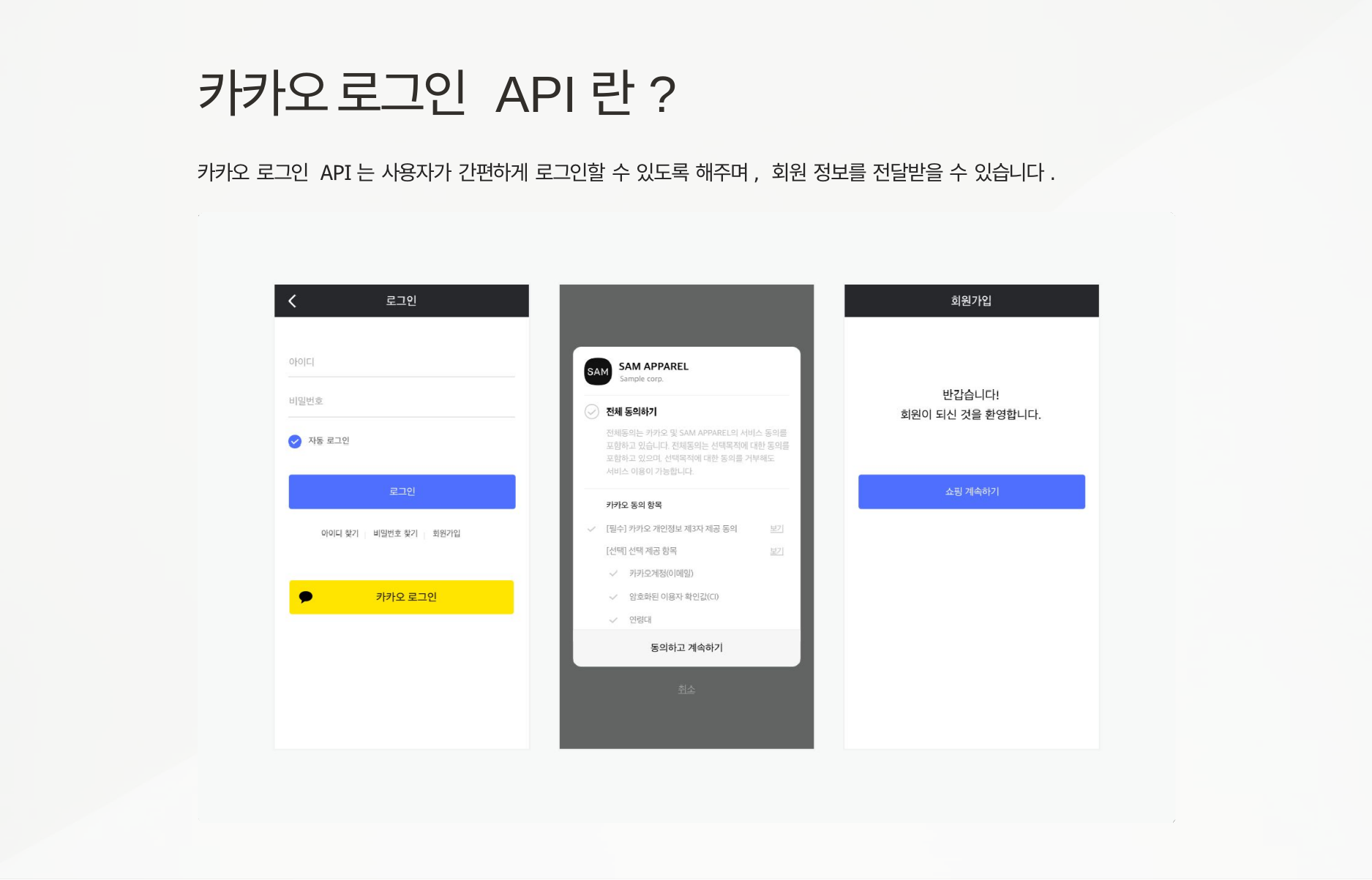

# 카카오 로그인 API란?
카카오 로그인 API는 사용자가 간편하게 로그인할 수 있도록 해주며, 회원 정보를 전달받을 수 있습니다.